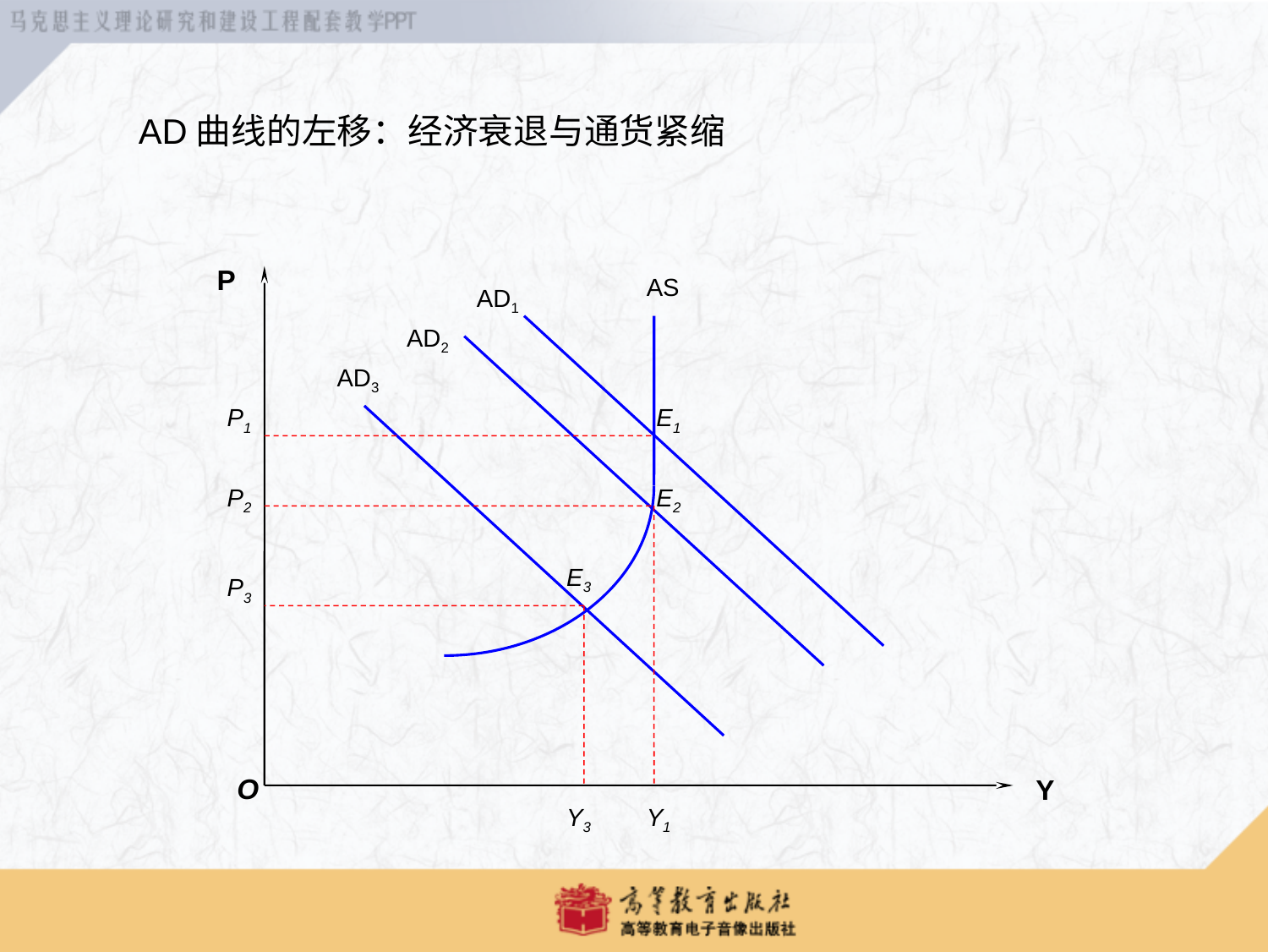

# AD曲线的左移：经济衰退与通货紧缩
P
AS

AD1
AD2

AD3
P1
E1

P2
E2

E3
P3

O
Y

Y3
Y1
48